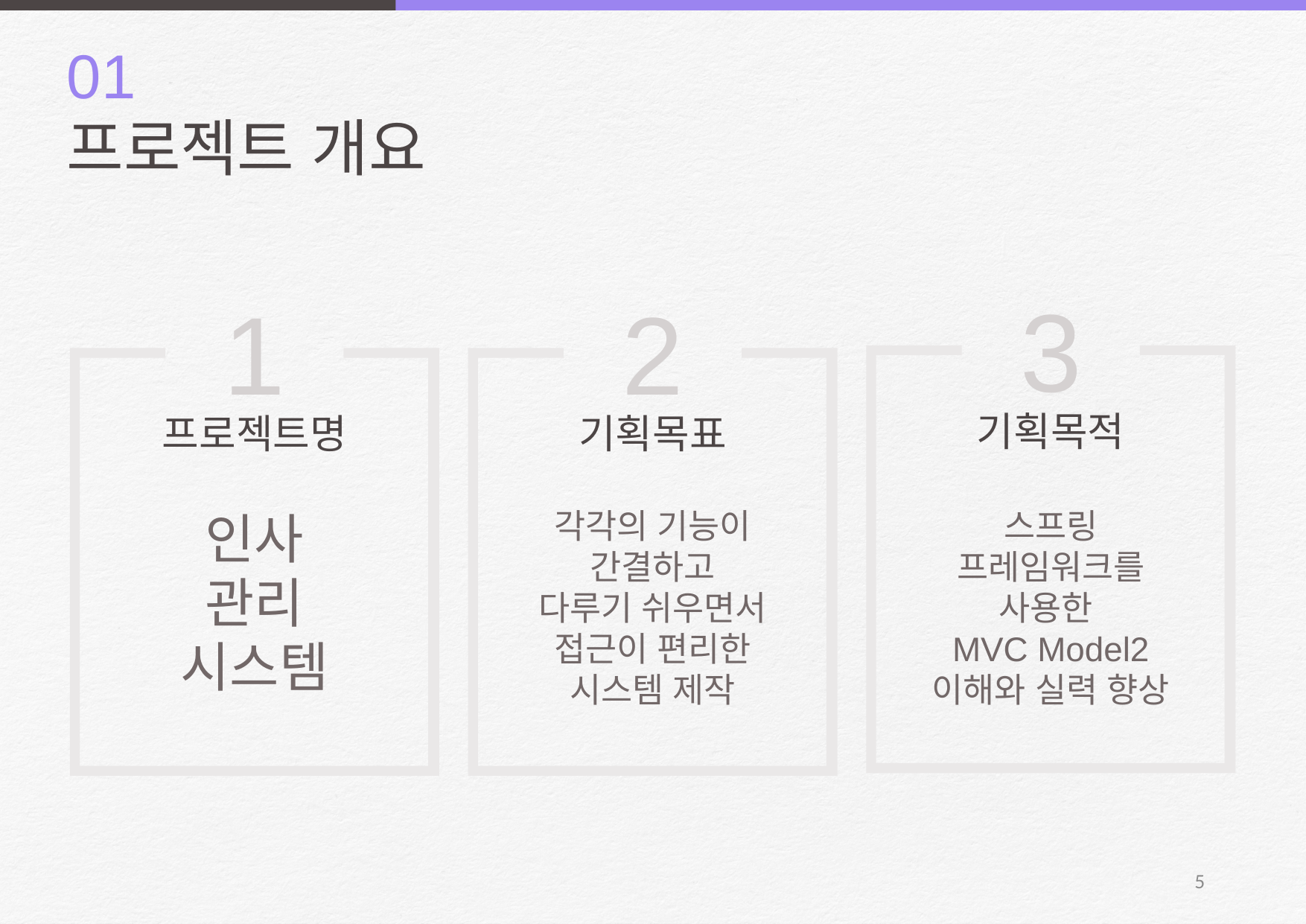

01
프로젝트 개요
3

기획목적
스프링
프레임워크를
사용한
MVC Model2
이해와 실력 향상
1

프로젝트명
인사
관리
시스템
2

기획목표
각각의 기능이
간결하고
다루기 쉬우면서
접근이 편리한
시스템 제작
5